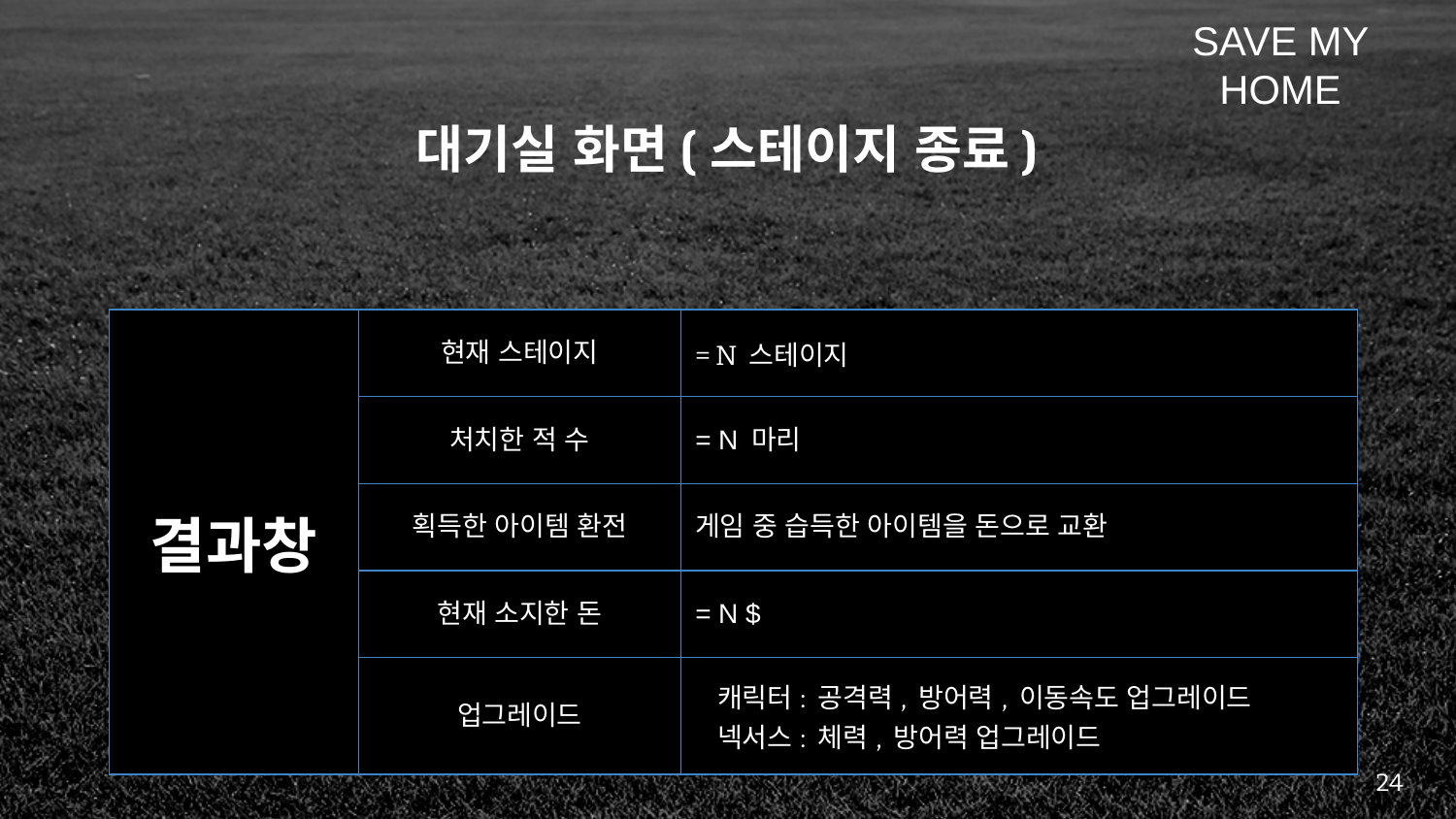

# 대기실 화면(스테이지 종료)
| 결과창 | 현재 스테이지 | = N 스테이지 |
| --- | --- | --- |
|  | 처치한 적 수 | = N 마리 |
|  | 획득한 아이템 환전 | 게임 중 습득한 아이템을 돈으로 교환 |
|  | 현재 소지한 돈 | = N $ |
|  | 업그레이드 | 캐릭터: 공격력, 방어력, 이동속도 업그레이드 넥서스: 체력, 방어력 업그레이드 |